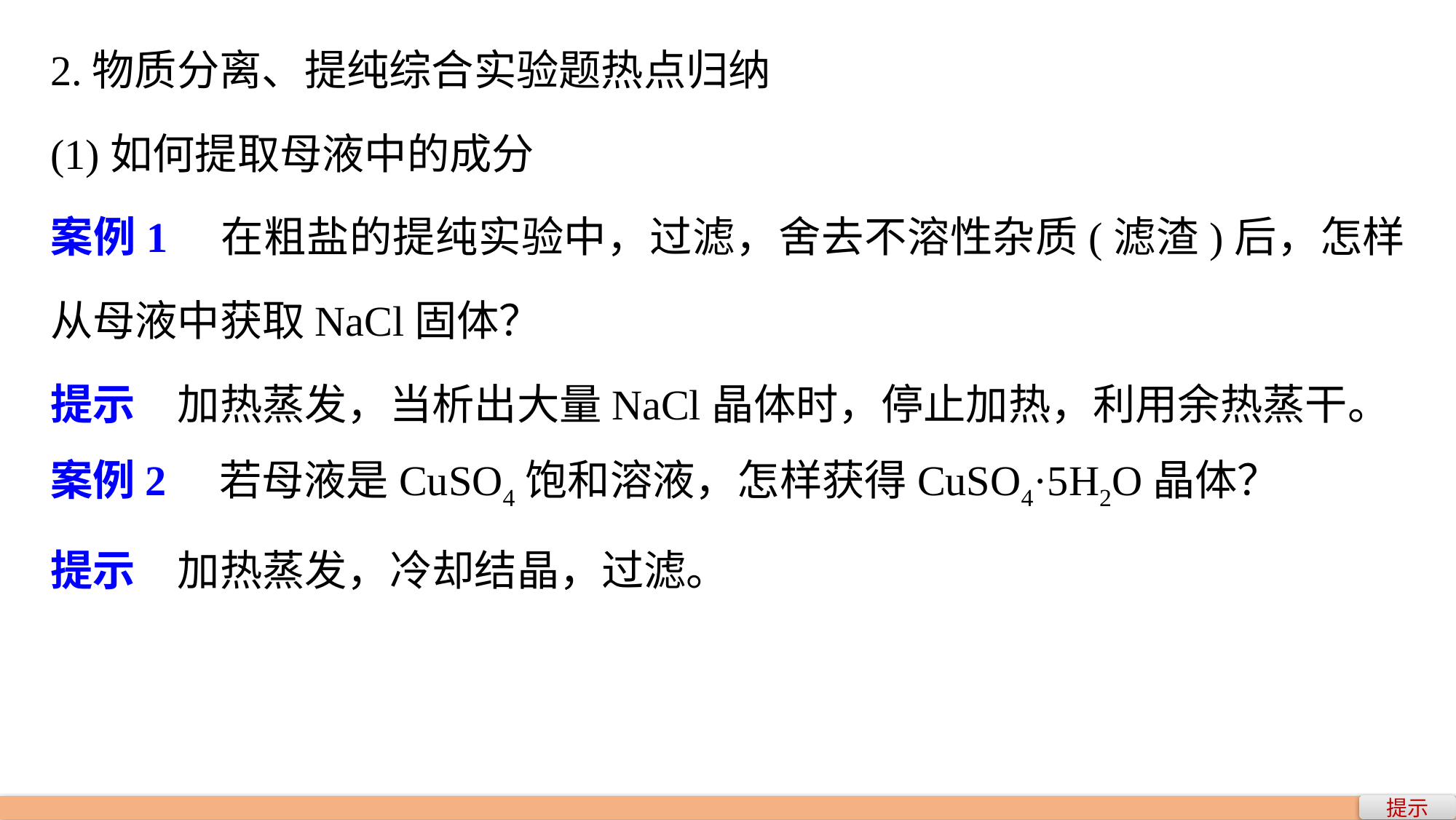

2.物质分离、提纯综合实验题热点归纳
(1)如何提取母液中的成分
案例1　在粗盐的提纯实验中，过滤，舍去不溶性杂质(滤渣)后，怎样从母液中获取NaCl固体？
提示　加热蒸发，当析出大量NaCl晶体时，停止加热，利用余热蒸干。
案例2　若母液是CuSO4饱和溶液，怎样获得CuSO4·5H2O晶体？
提示　加热蒸发，冷却结晶，过滤。
提示